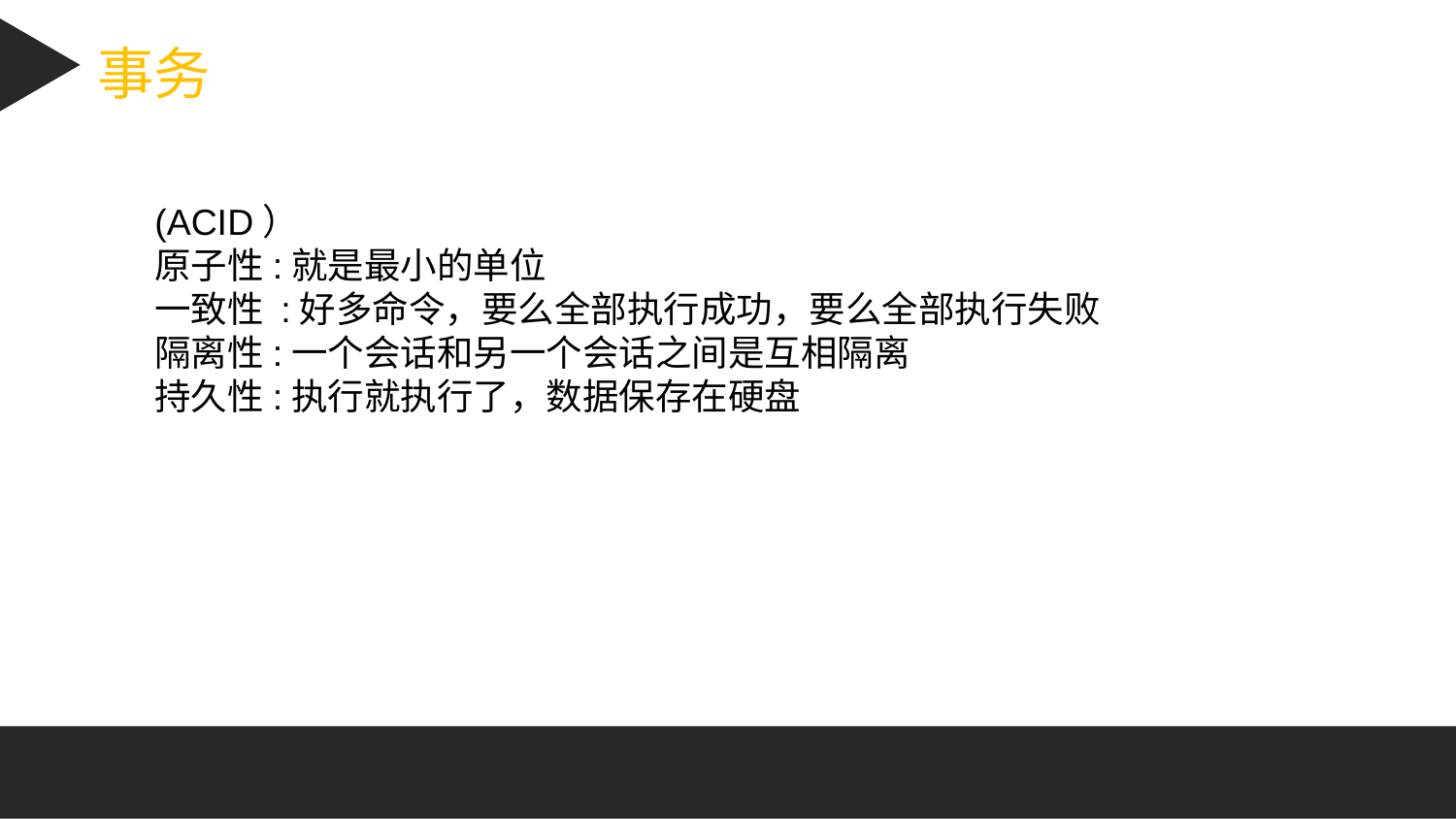

事务
(ACID）
原子性:就是最小的单位
一致性 :好多命令，要么全部执行成功，要么全部执行失败
隔离性:一个会话和另一个会话之间是互相隔离
持久性:执行就执行了，数据保存在硬盘